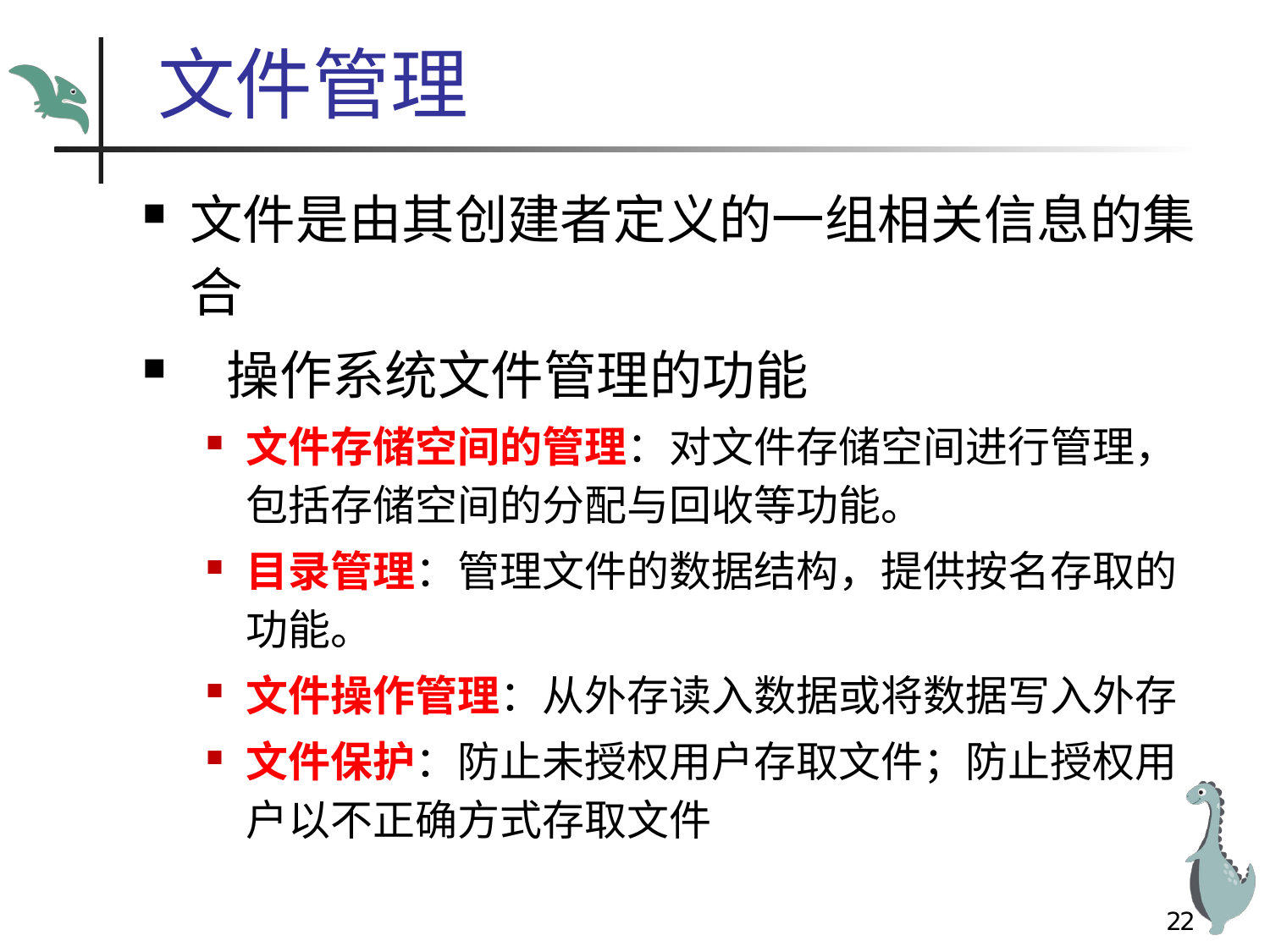

# 文件管理
文件是由其创建者定义的一组相关信息的集合
  操作系统文件管理的功能
文件存储空间的管理：对文件存储空间进行管理，包括存储空间的分配与回收等功能。
目录管理：管理文件的数据结构，提供按名存取的功能。
文件操作管理：从外存读入数据或将数据写入外存
文件保护：防止未授权用户存取文件；防止授权用户以不正确方式存取文件
22